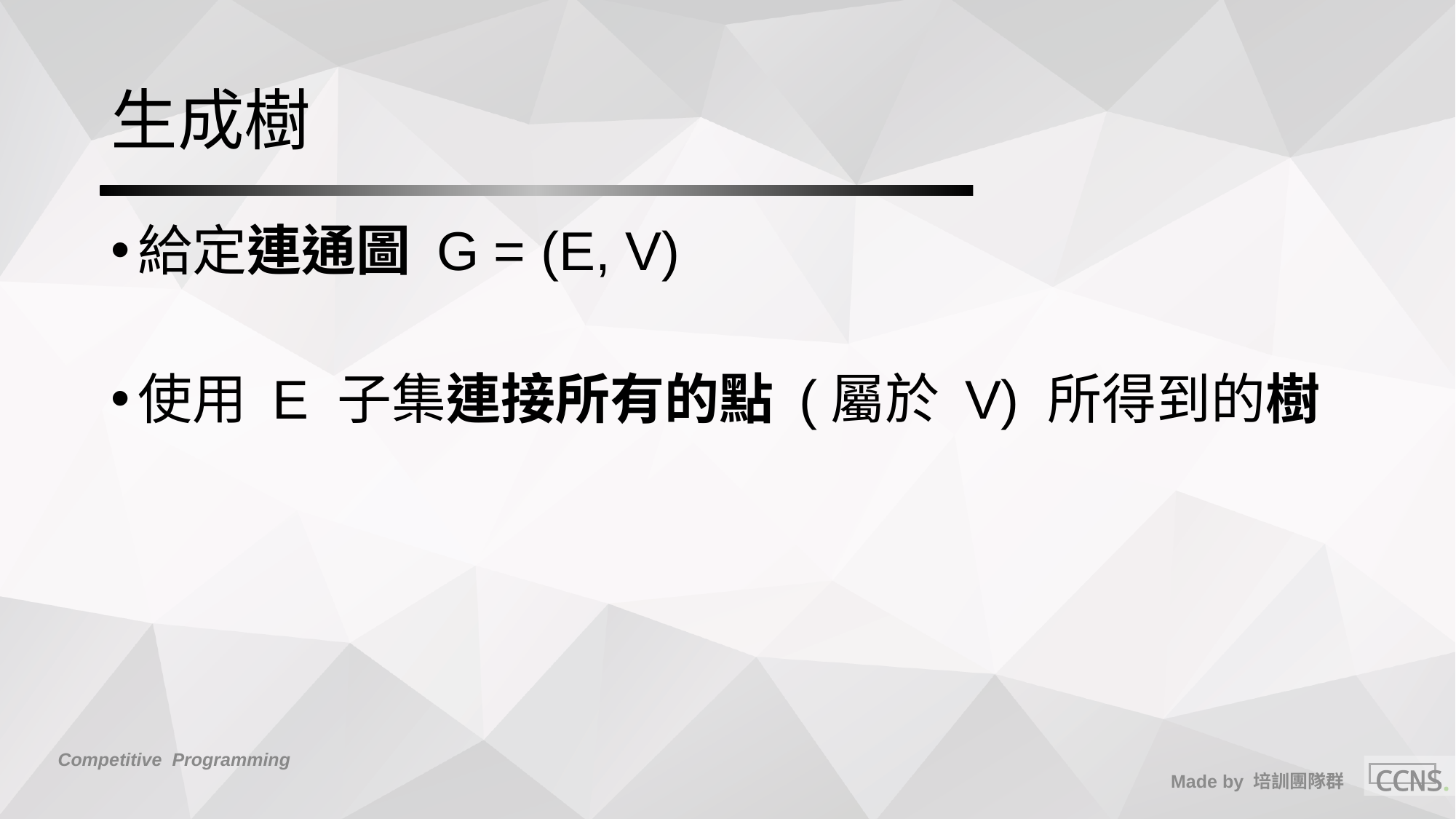

# 生成樹
給定連通圖 G = (E, V)

使用 E 子集連接所有的點 (屬於 V) 所得到的樹